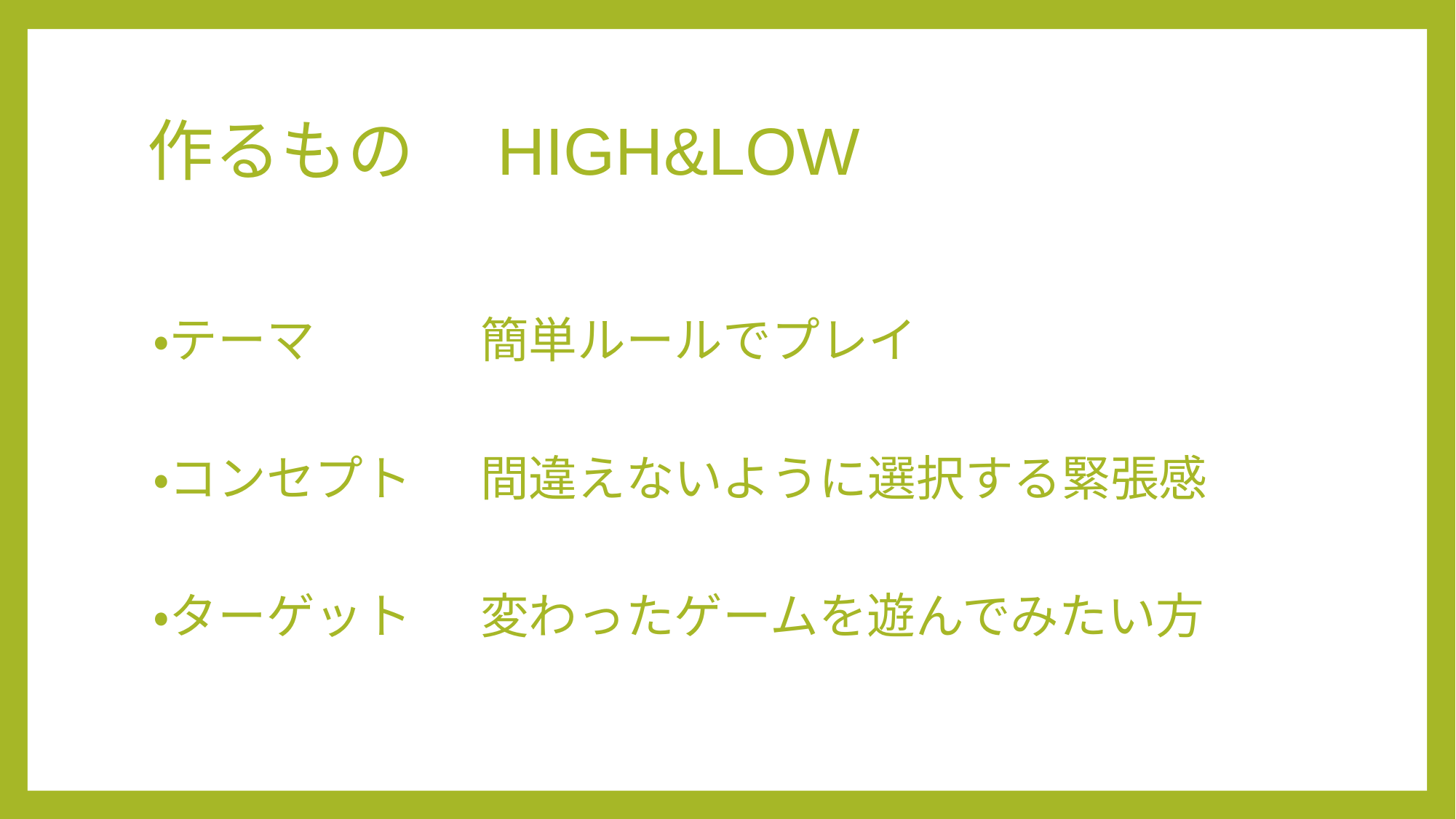

# 作るもの　HIGH&LOW
・テーマ		簡単ルールでプレイ
・コンセプト	間違えないように選択する緊張感
・ターゲット	変わったゲームを遊んでみたい方